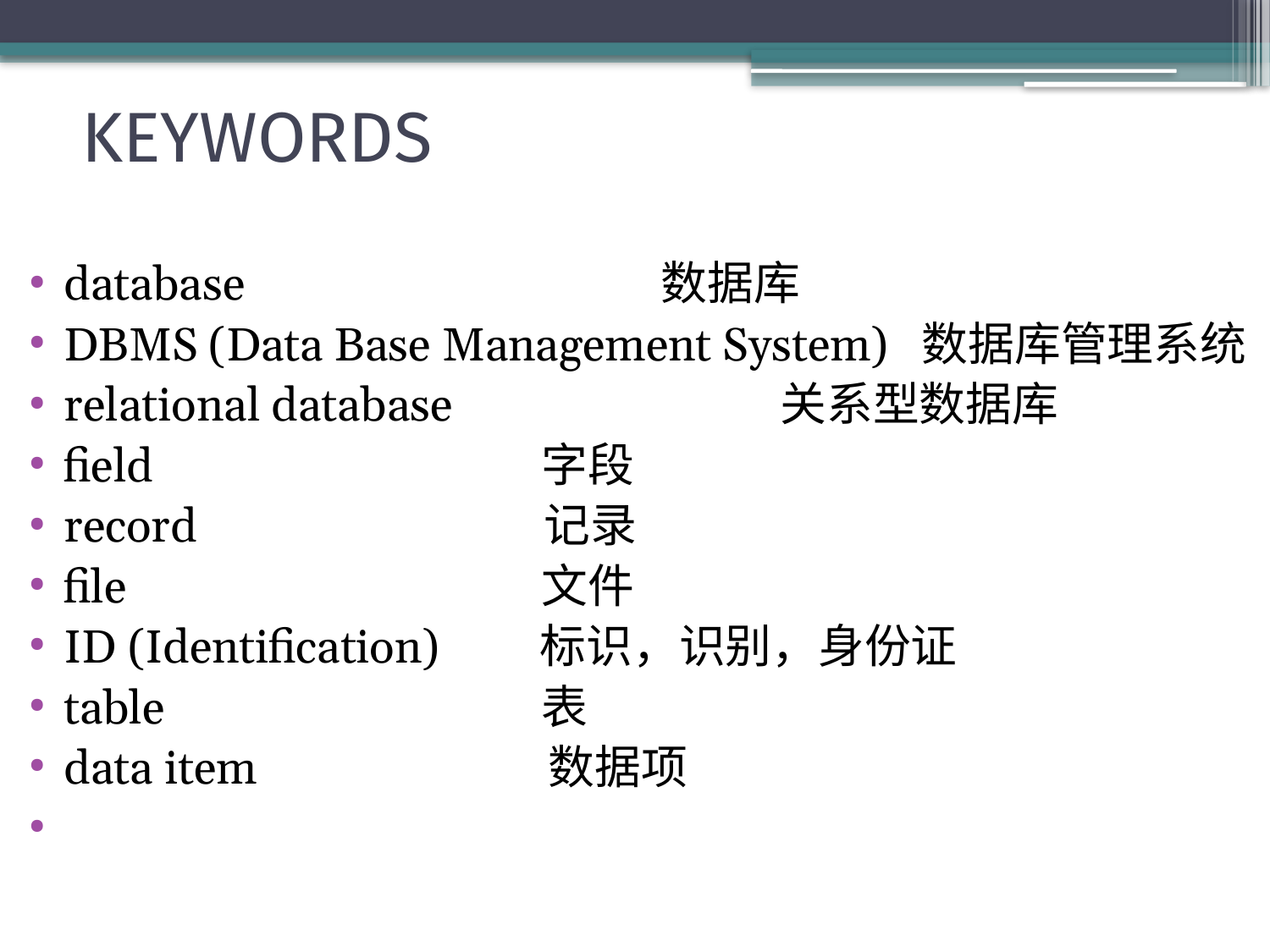

# KEYWORDS
database                            	数据库
DBMS (Data Base Management System)  数据库管理系统
relational database                    	关系型数据库
field                               	字段
record                              记录
file                                	文件
ID (Identification)        标识，识别，身份证
table                               	表
data item                         数据项